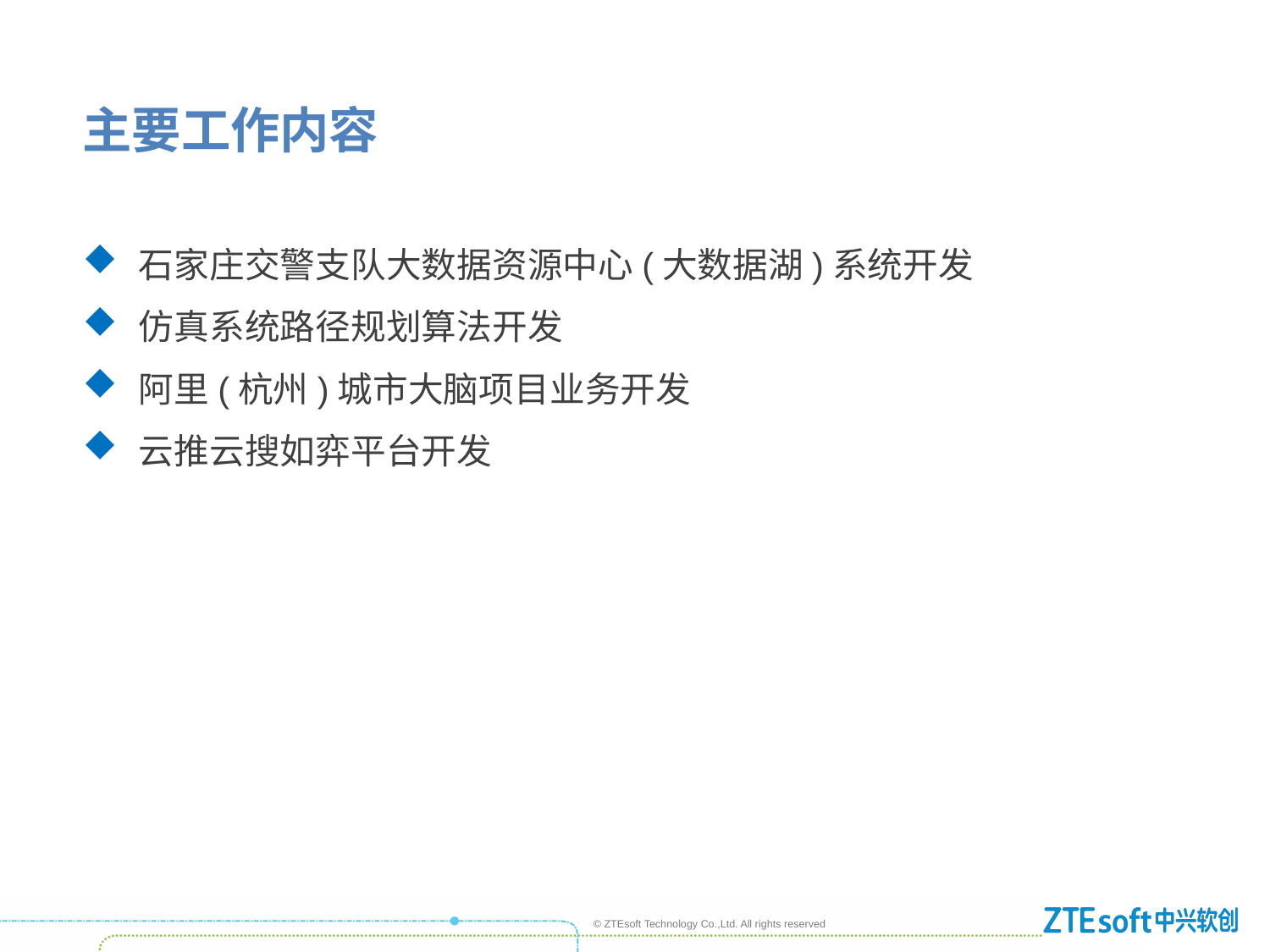

# 主要工作内容

 石家庄交警支队大数据资源中心(大数据湖)系统开发
 仿真系统路径规划算法开发
 阿里(杭州)城市大脑项目业务开发
 云推云搜如弈平台开发